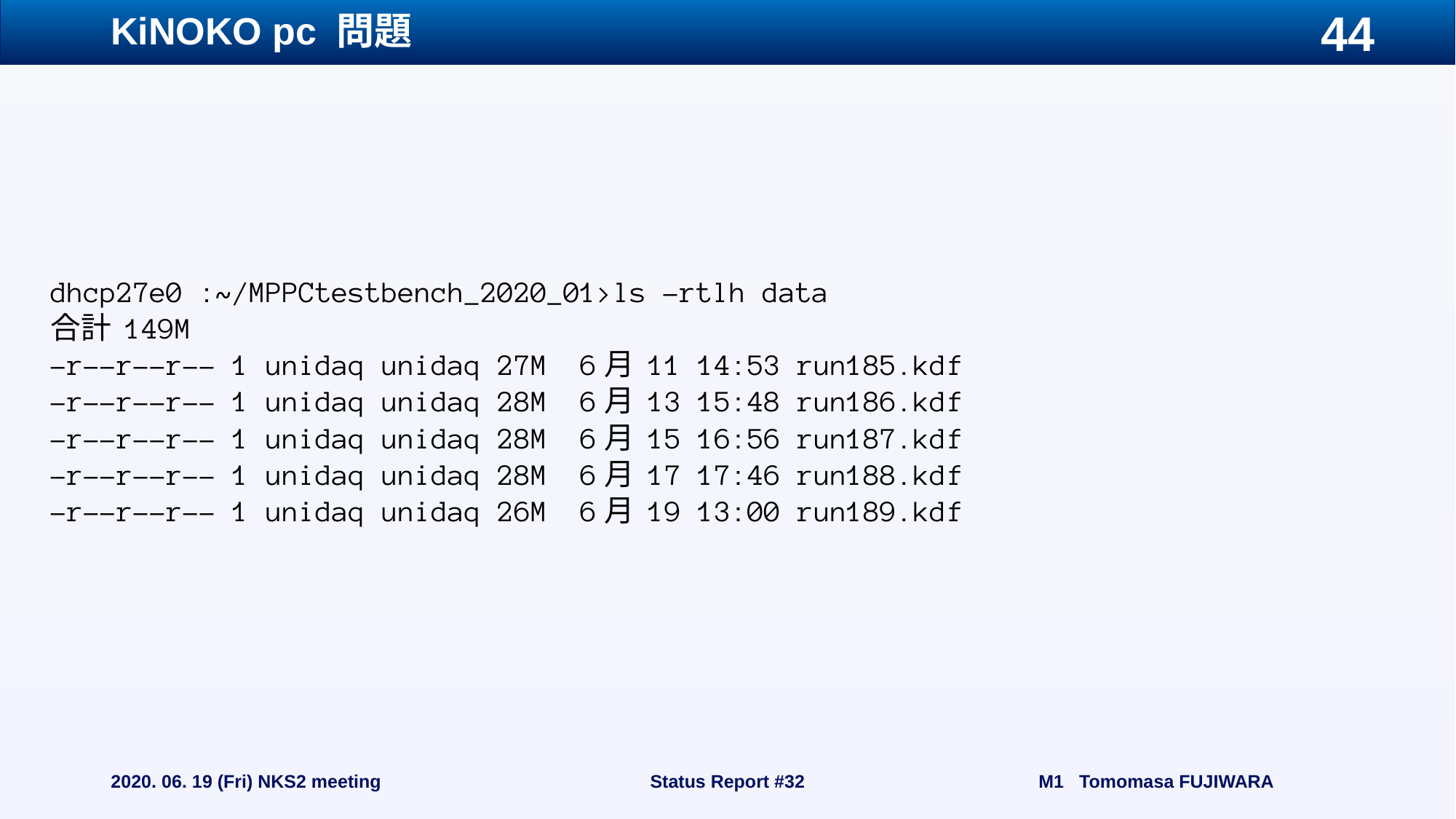

# KiNOKO pc 問題

dhcp27e0 :~/MPPCtestbench_2020_01>ls -rtlh data
合計 149M
-r--r--r-- 1 unidaq unidaq 27M  6月 11 14:53 run185.kdf
-r--r--r-- 1 unidaq unidaq 28M  6月 13 15:48 run186.kdf
-r--r--r-- 1 unidaq unidaq 28M  6月 15 16:56 run187.kdf
-r--r--r-- 1 unidaq unidaq 28M  6月 17 17:46 run188.kdf
-r--r--r-- 1 unidaq unidaq 26M  6月 19 13:00 run189.kdf
2020. 06. 19 (Fri) NKS2 meeting
Status Report #32